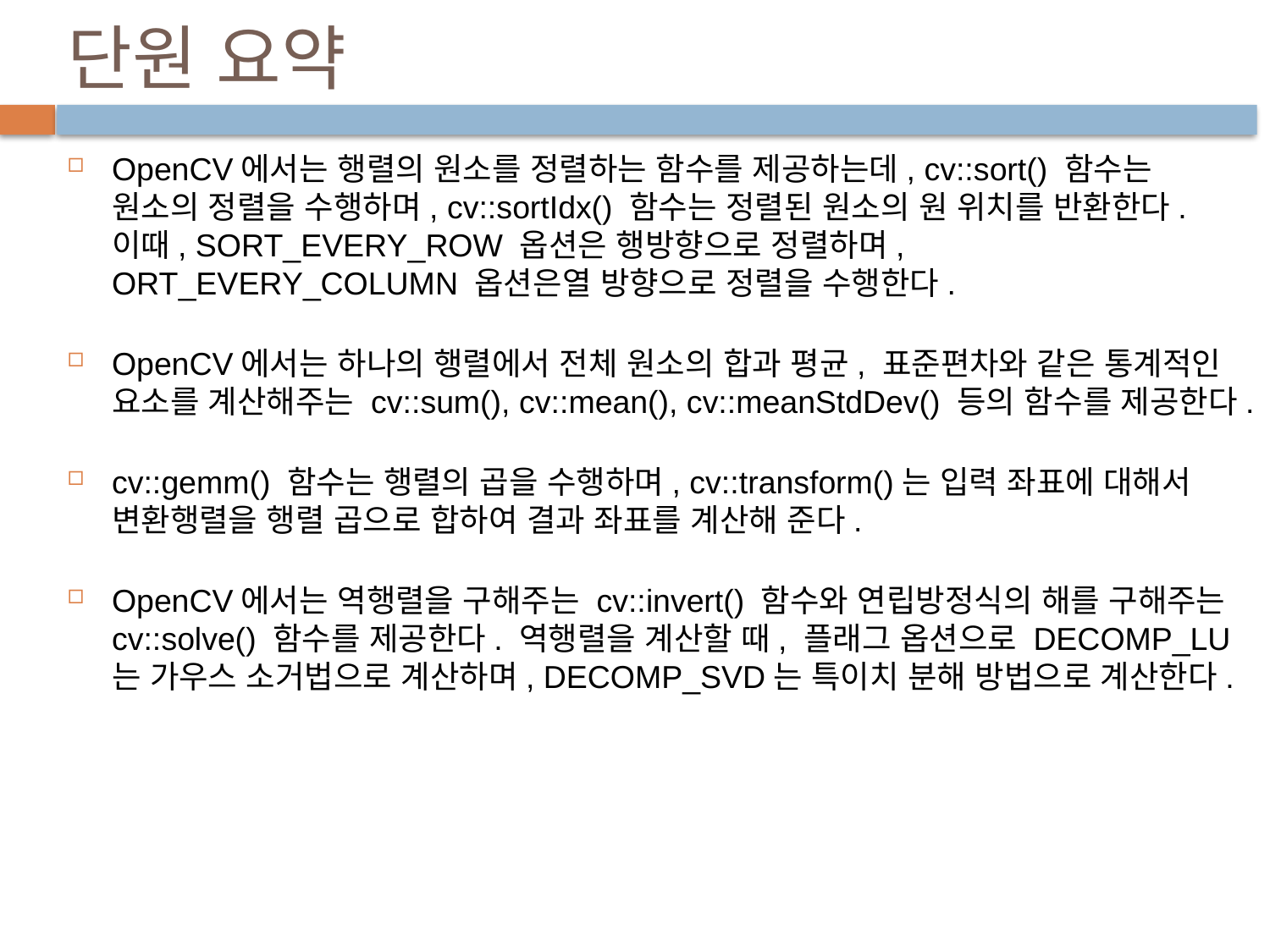

# 단원 요약
OpenCV에서는 행렬의 원소를 정렬하는 함수를 제공하는데, cv::sort() 함수는 원소의 정렬을 수행하며, cv::sortIdx() 함수는 정렬된 원소의 원 위치를 반환한다. 이때, SORT_EVERY_ROW 옵션은 행방향으로 정렬하며, ORT_EVERY_COLUMN 옵션은열 방향으로 정렬을 수행한다.
OpenCV에서는 하나의 행렬에서 전체 원소의 합과 평균, 표준편차와 같은 통계적인 요소를 계산해주는 cv::sum(), cv::mean(), cv::meanStdDev() 등의 함수를 제공한다.
cv::gemm() 함수는 행렬의 곱을 수행하며, cv::transform()는 입력 좌표에 대해서 변환행렬을 행렬 곱으로 합하여 결과 좌표를 계산해 준다.
OpenCV에서는 역행렬을 구해주는 cv::invert() 함수와 연립방정식의 해를 구해주는cv::solve() 함수를 제공한다. 역행렬을 계산할 때, 플래그 옵션으로 DECOMP_LU는 가우스 소거법으로 계산하며, DECOMP_SVD는 특이치 분해 방법으로 계산한다.